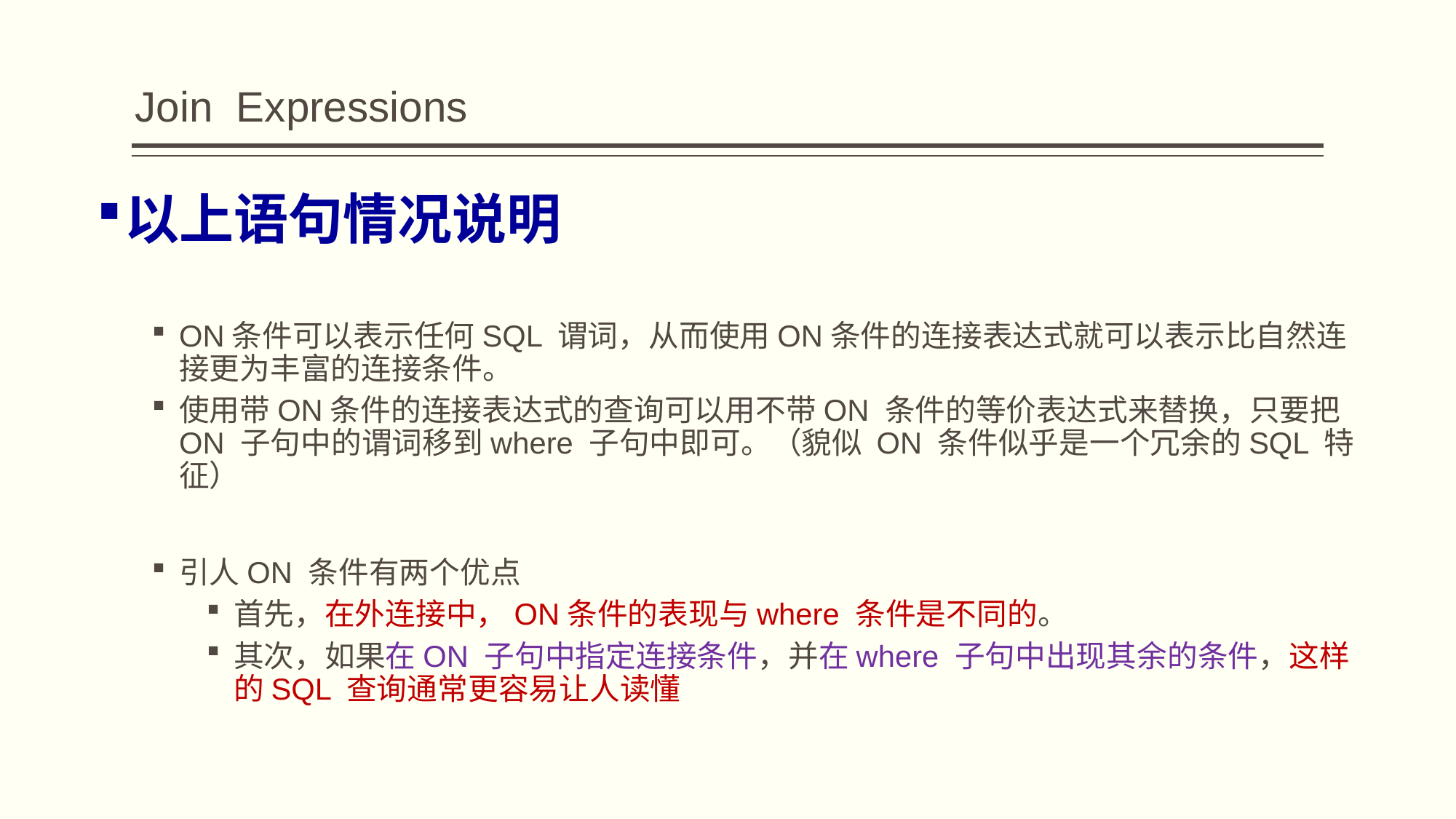

# Join  Expressions
以上语句情况说明

ON条件可以表示任何SQL 谓词，从而使用ON条件的连接表达式就可以表示比自然连接更为丰富的连接条件。
使用带ON条件的连接表达式的查询可以用不带ON 条件的等价表达式来替换，只要把ON 子句中的谓词移到where 子句中即可。（貌似 ON 条件似乎是一个冗余的SQL 特征）

引人ON 条件有两个优点
首先，在外连接中，ON条件的表现与where 条件是不同的。
其次，如果在ON 子句中指定连接条件，并在where 子句中出现其余的条件，这样的SQL 查询通常更容易让人读懂